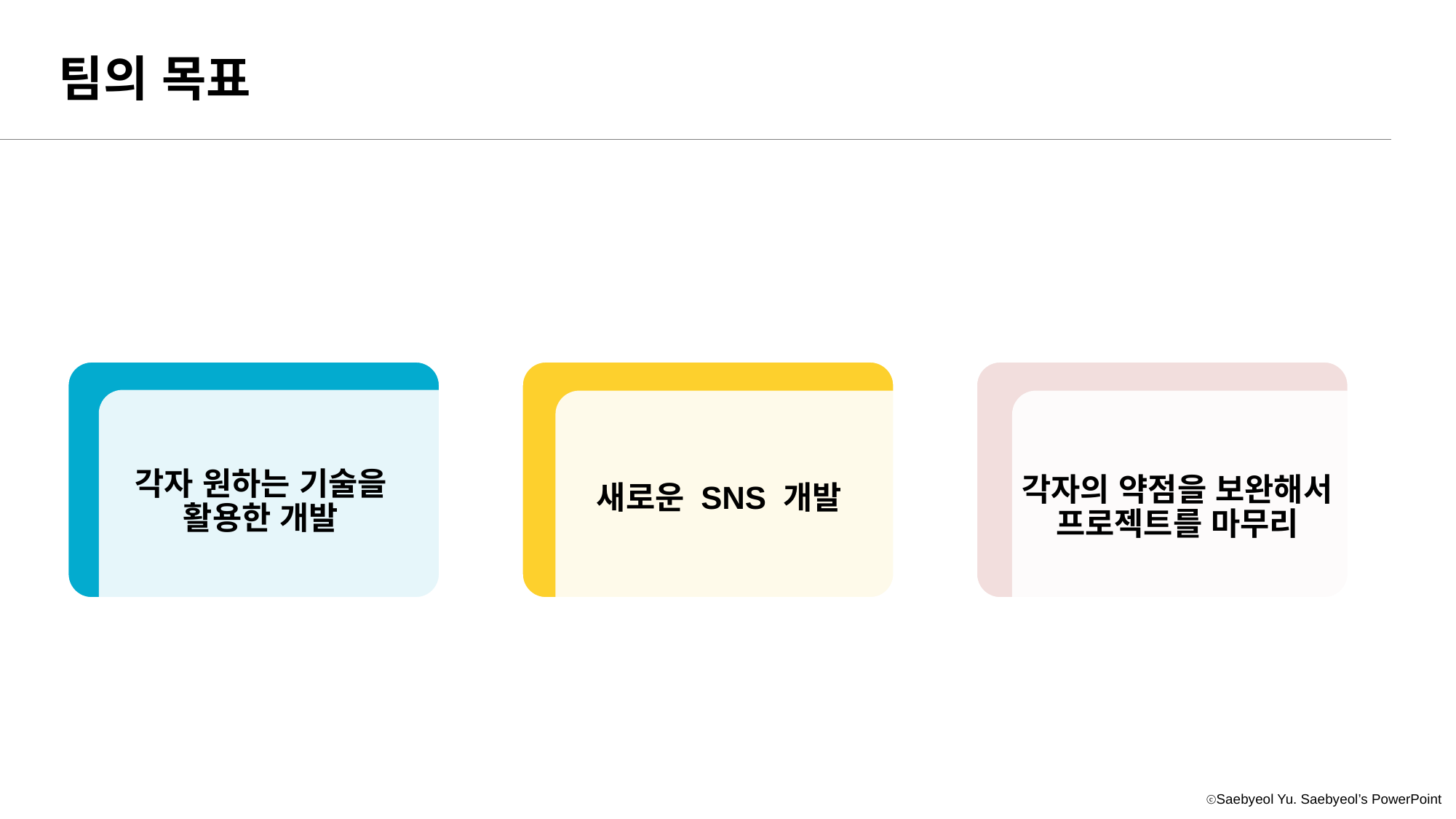

팀의 목표

새로운 SNS 개발

각자 원하는 기술을
활용한 개발

각자의 약점을 보완해서 프로젝트를 마무리
내용을 입력하세요